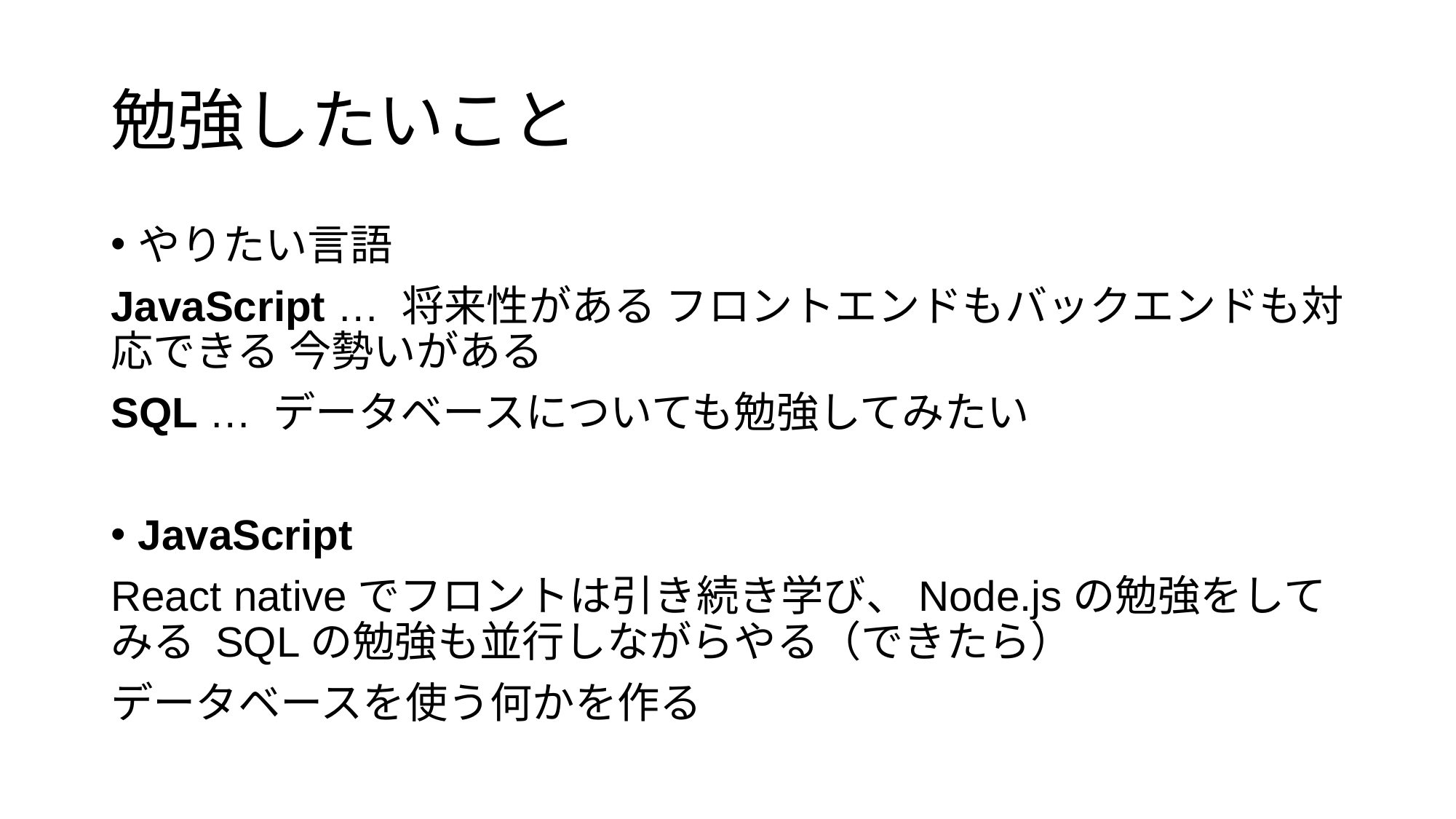

# 勉強したいこと
やりたい言語
JavaScript … 将来性がある フロントエンドもバックエンドも対応できる 今勢いがある
SQL … データベースについても勉強してみたい

JavaScript
React nativeでフロントは引き続き学び、Node.jsの勉強をしてみる SQLの勉強も並行しながらやる（できたら）
データベースを使う何かを作る